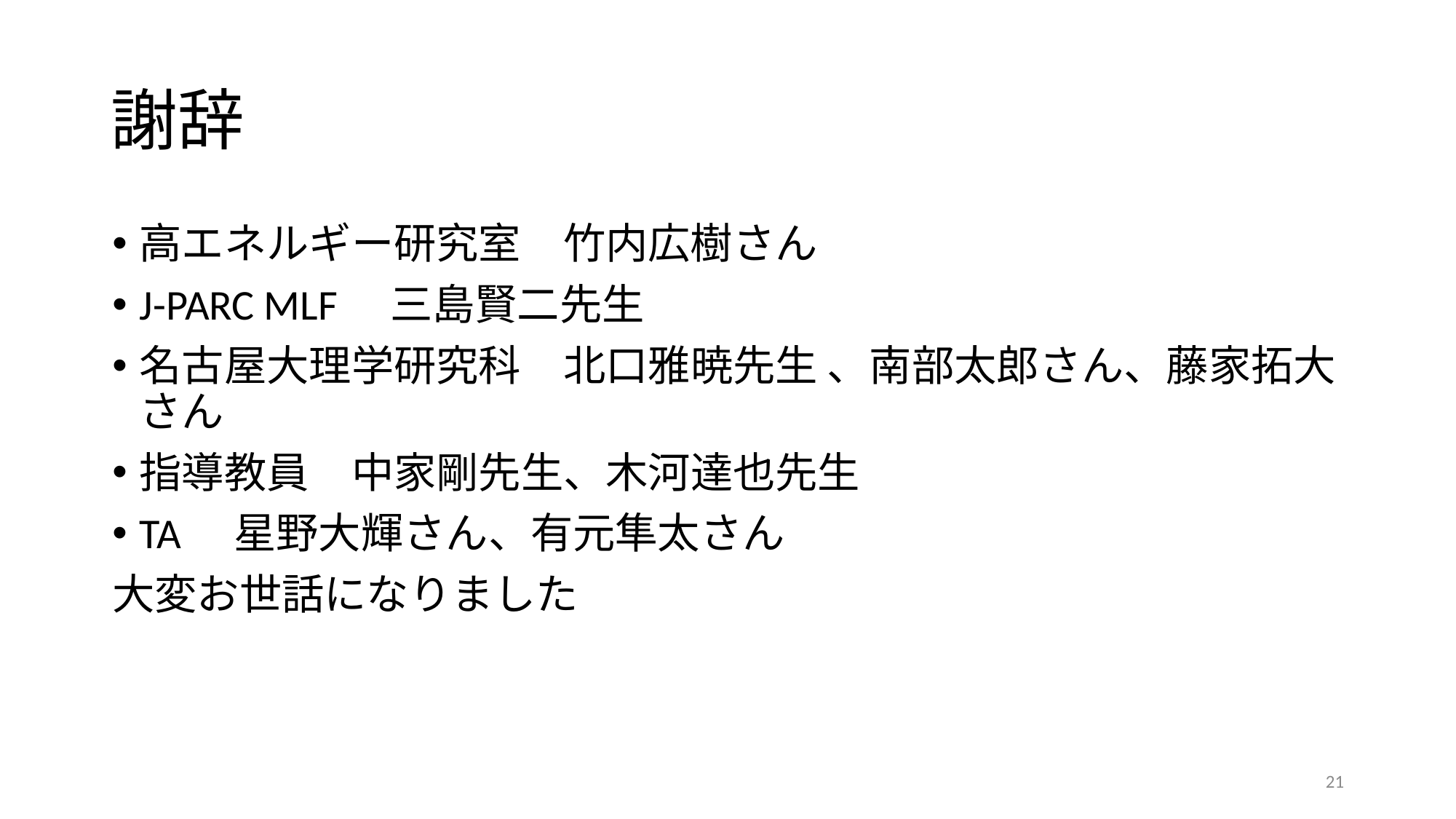

# 謝辞
高エネルギー研究室　竹内広樹さん​
J-PARC MLF　三島賢二先生 ​
名古屋大理学研究科　北口雅暁先生 、南部太郎さん、藤家拓大さん ​
指導教員　中家剛先生、木河達也先生 ​
TA　星野大輝さん、有元隼太さん ​
大変お世話になりました
21